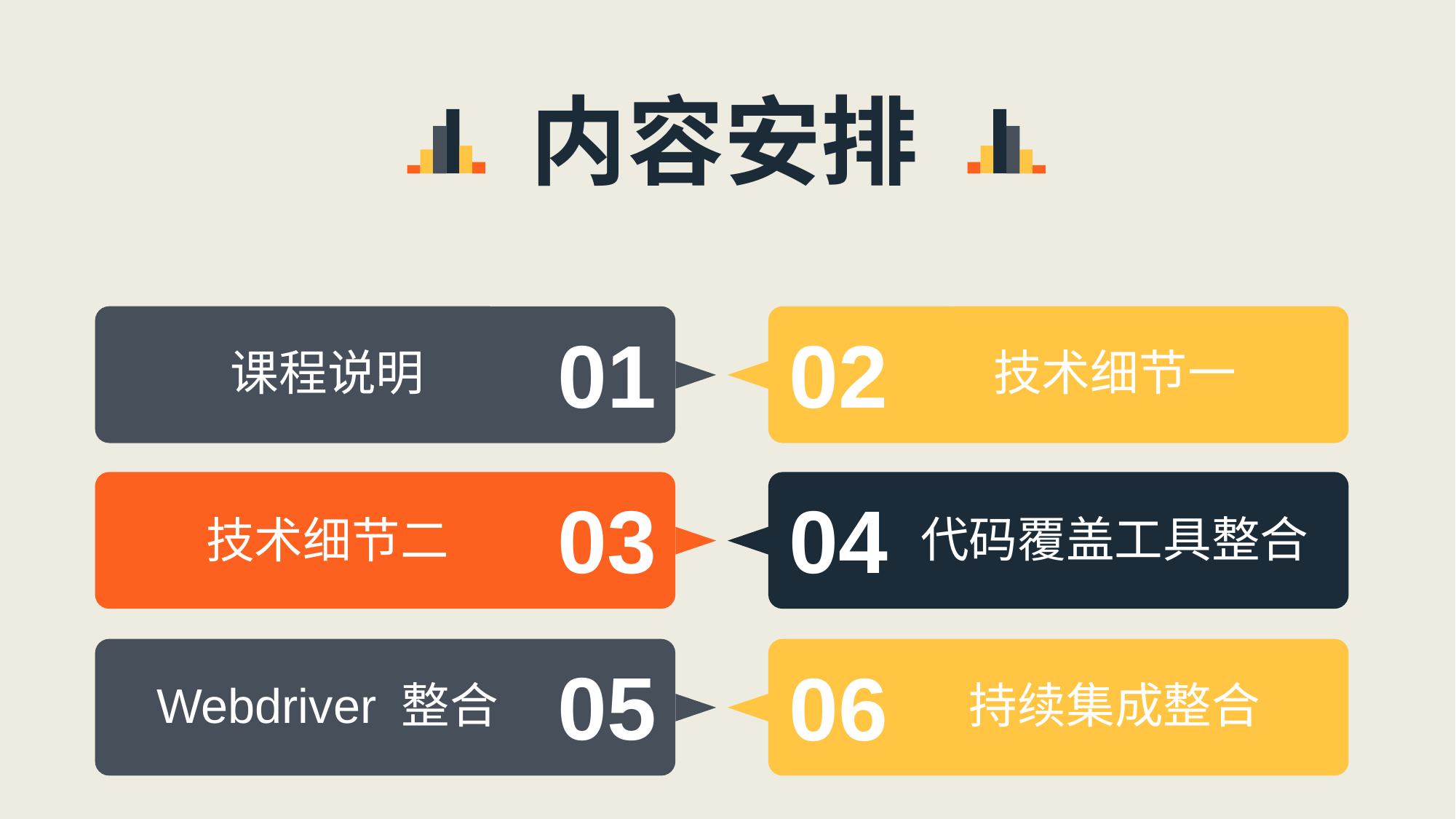

内容安排

01
02
课程说明
技术细节一

03
04
代码覆盖工具整合
技术细节二

05
06
Webdriver 整合
持续集成整合